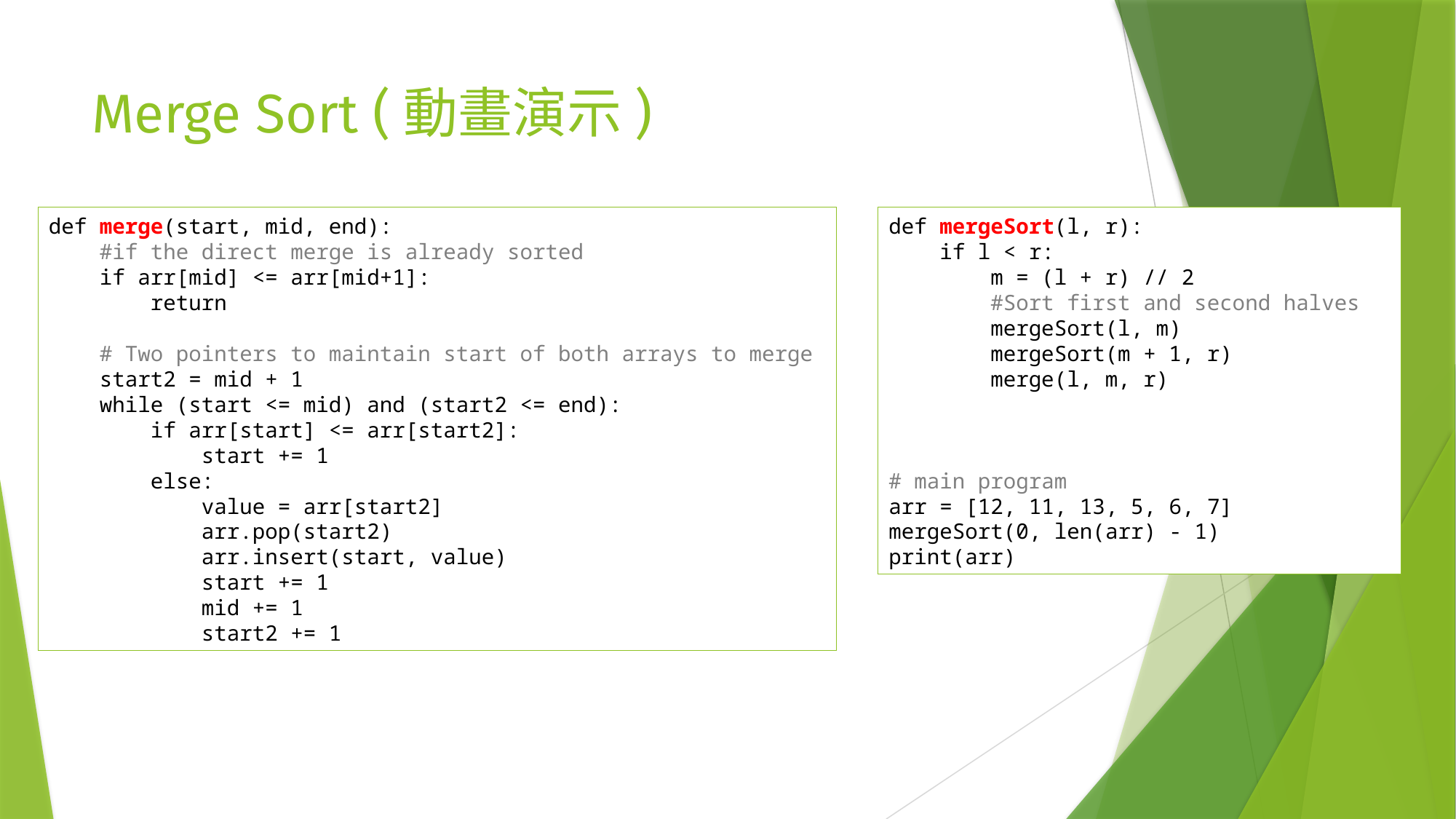

# Merge Sort (動畫演示)
def merge(start, mid, end):
    #if the direct merge is already sorted
    if arr[mid] <= arr[mid+1]:
        return

    # Two pointers to maintain start of both arrays to merge
    start2 = mid + 1
    while (start <= mid) and (start2 <= end):
        if arr[start] <= arr[start2]:
            start += 1
        else:
            value = arr[start2]
            arr.pop(start2)
            arr.insert(start, value)
            start += 1
            mid += 1
            start2 += 1
def mergeSort(l, r):
    if l < r:
        m = (l + r) // 2
        #Sort first and second halves
        mergeSort(l, m)
        mergeSort(m + 1, r)
        merge(l, m, r)

# main program
arr = [12, 11, 13, 5, 6, 7]
mergeSort(0, len(arr) - 1)
print(arr)